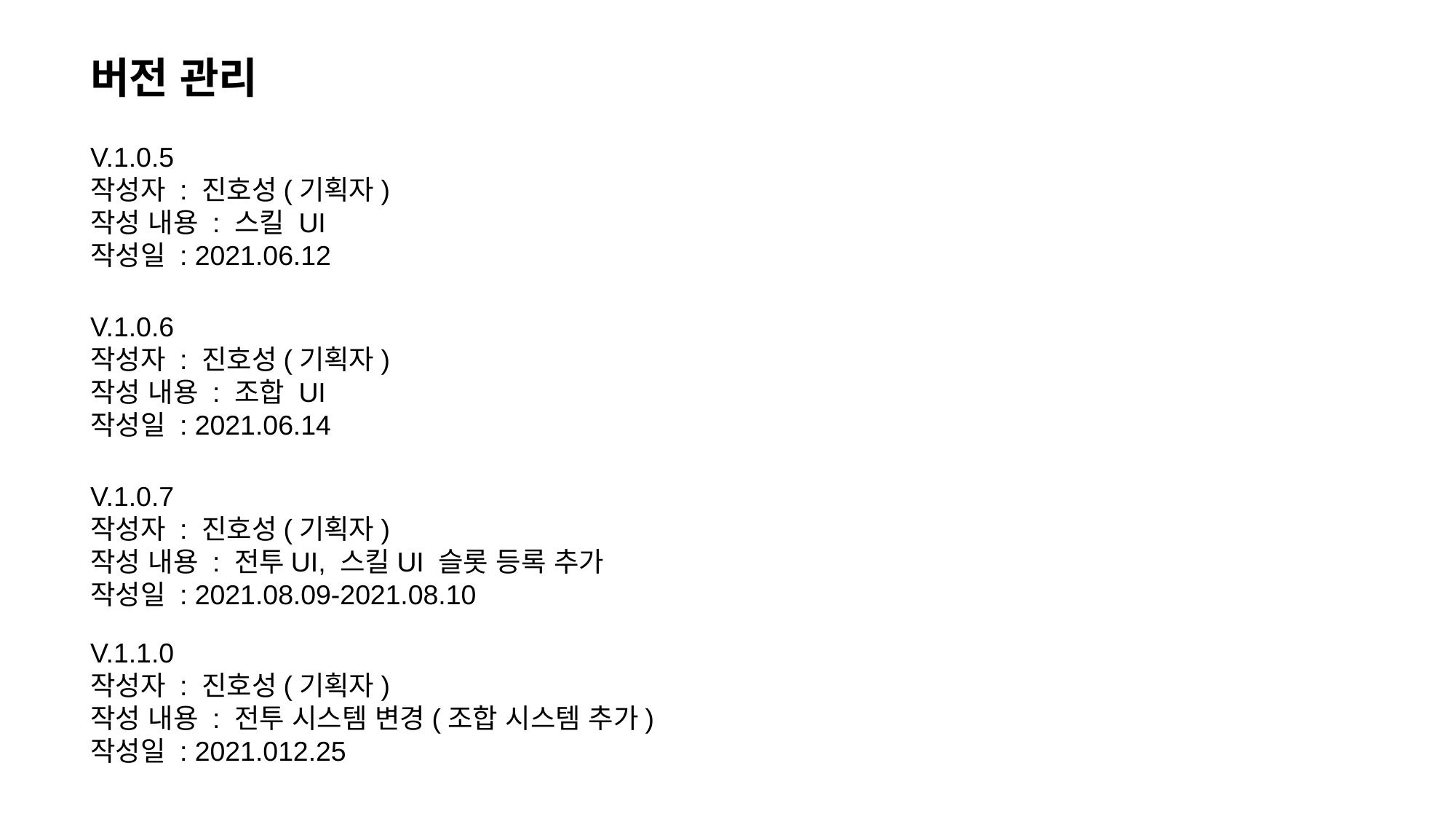

버전 관리
V.1.0.5
작성자 : 진호성(기획자)
작성 내용 : 스킬 UI
작성일 : 2021.06.12
V.1.0.6
작성자 : 진호성(기획자)
작성 내용 : 조합 UI
작성일 : 2021.06.14
V.1.0.7
작성자 : 진호성(기획자)
작성 내용 : 전투UI, 스킬UI 슬롯 등록 추가
작성일 : 2021.08.09-2021.08.10
V.1.1.0
작성자 : 진호성(기획자)
작성 내용 : 전투 시스템 변경(조합 시스템 추가)
작성일 : 2021.012.25